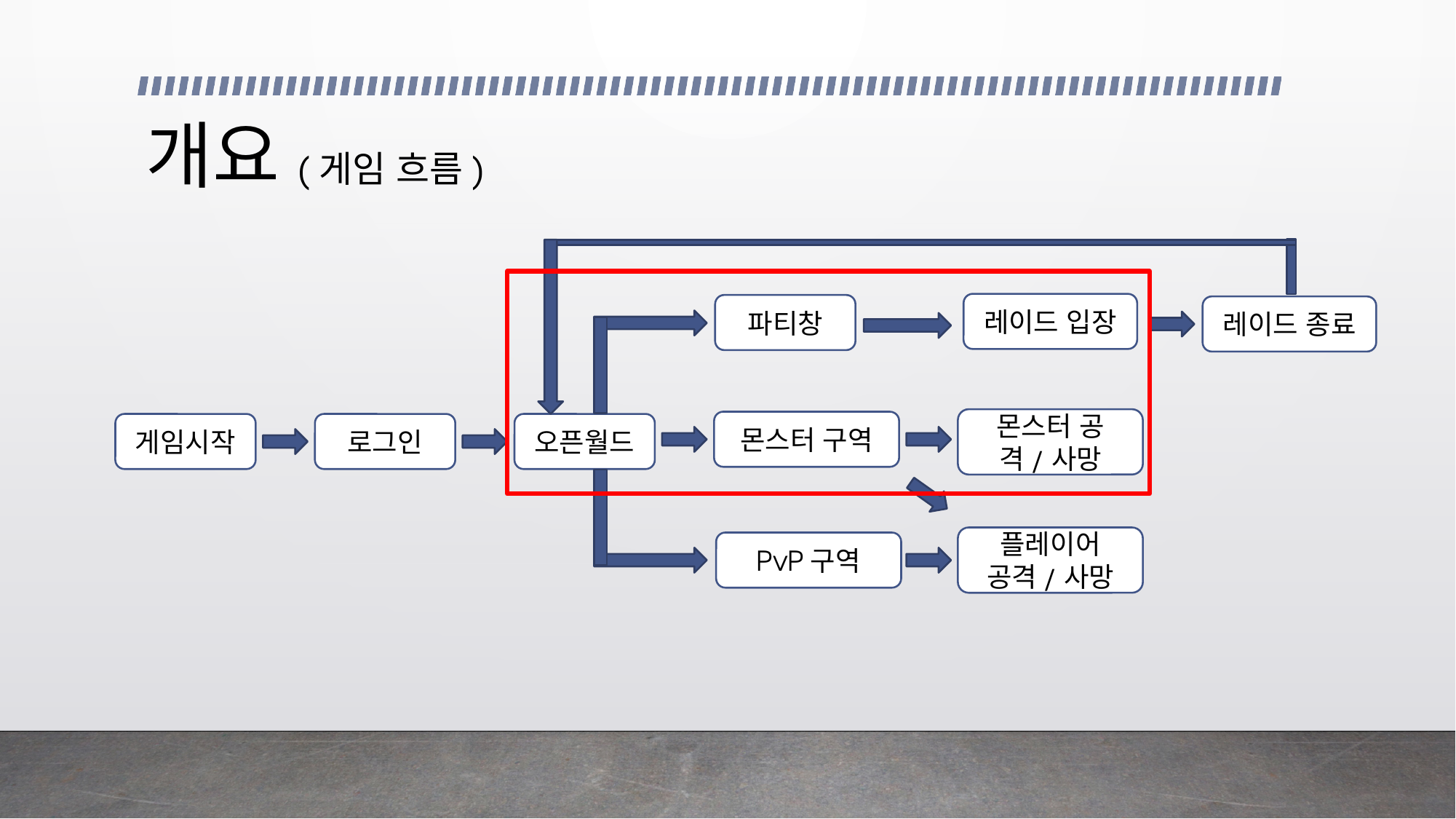

# 개요(게임 흐름)

레이드 입장
파티창
레이드 종료

몬스터 공격/사망
몬스터 구역
게임시작
로그인
오픈월드

플레이어 공격/사망
PvP구역